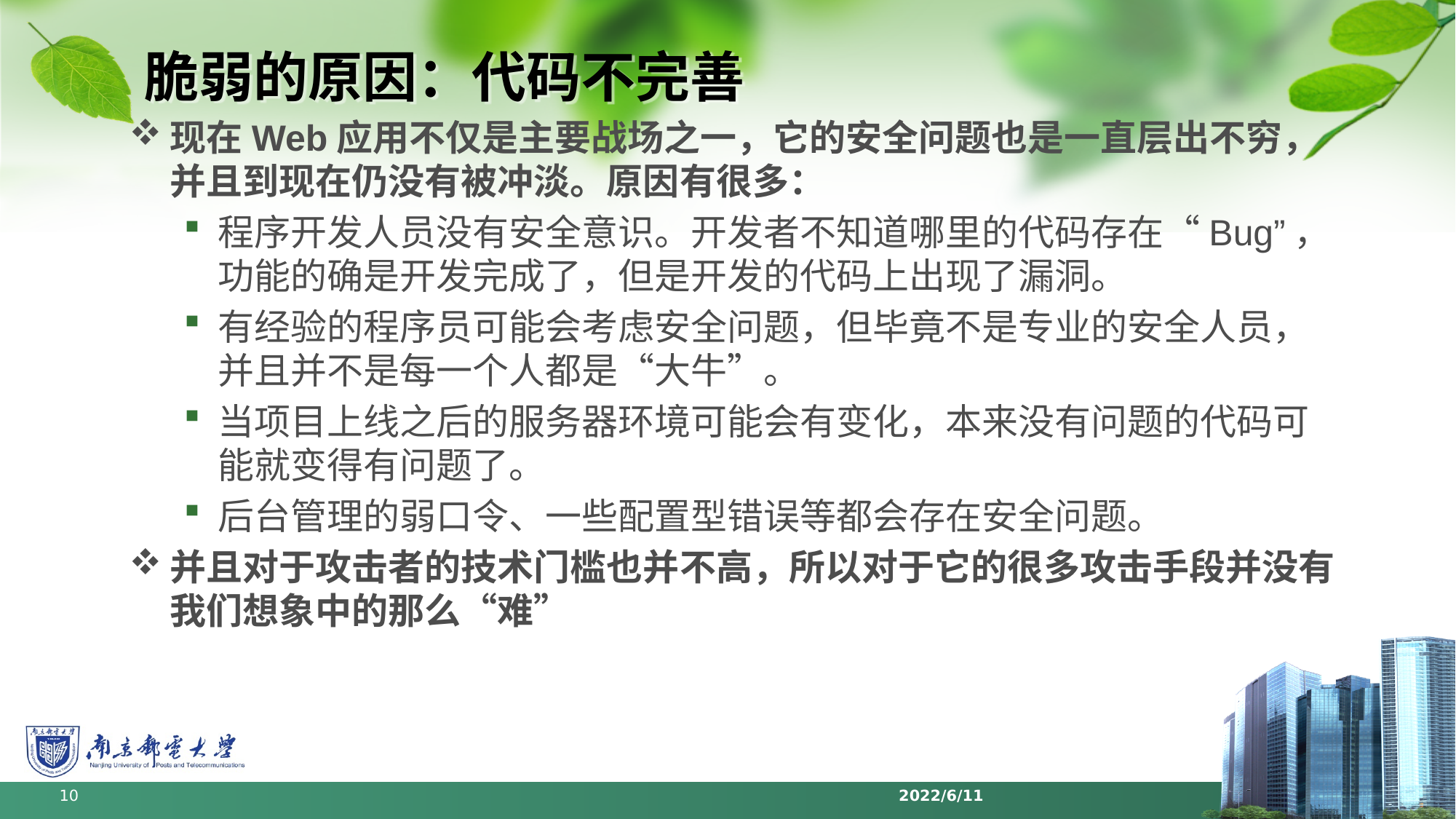

# 脆弱的原因：代码不完善
现在Web应用不仅是主要战场之一，它的安全问题也是一直层出不穷，并且到现在仍没有被冲淡。原因有很多：
程序开发人员没有安全意识。开发者不知道哪里的代码存在“Bug”，功能的确是开发完成了，但是开发的代码上出现了漏洞。
有经验的程序员可能会考虑安全问题，但毕竟不是专业的安全人员，并且并不是每一个人都是“大牛”。
当项目上线之后的服务器环境可能会有变化，本来没有问题的代码可能就变得有问题了。
后台管理的弱口令、一些配置型错误等都会存在安全问题。
并且对于攻击者的技术门槛也并不高，所以对于它的很多攻击手段并没有我们想象中的那么“难”
10
2022/6/11